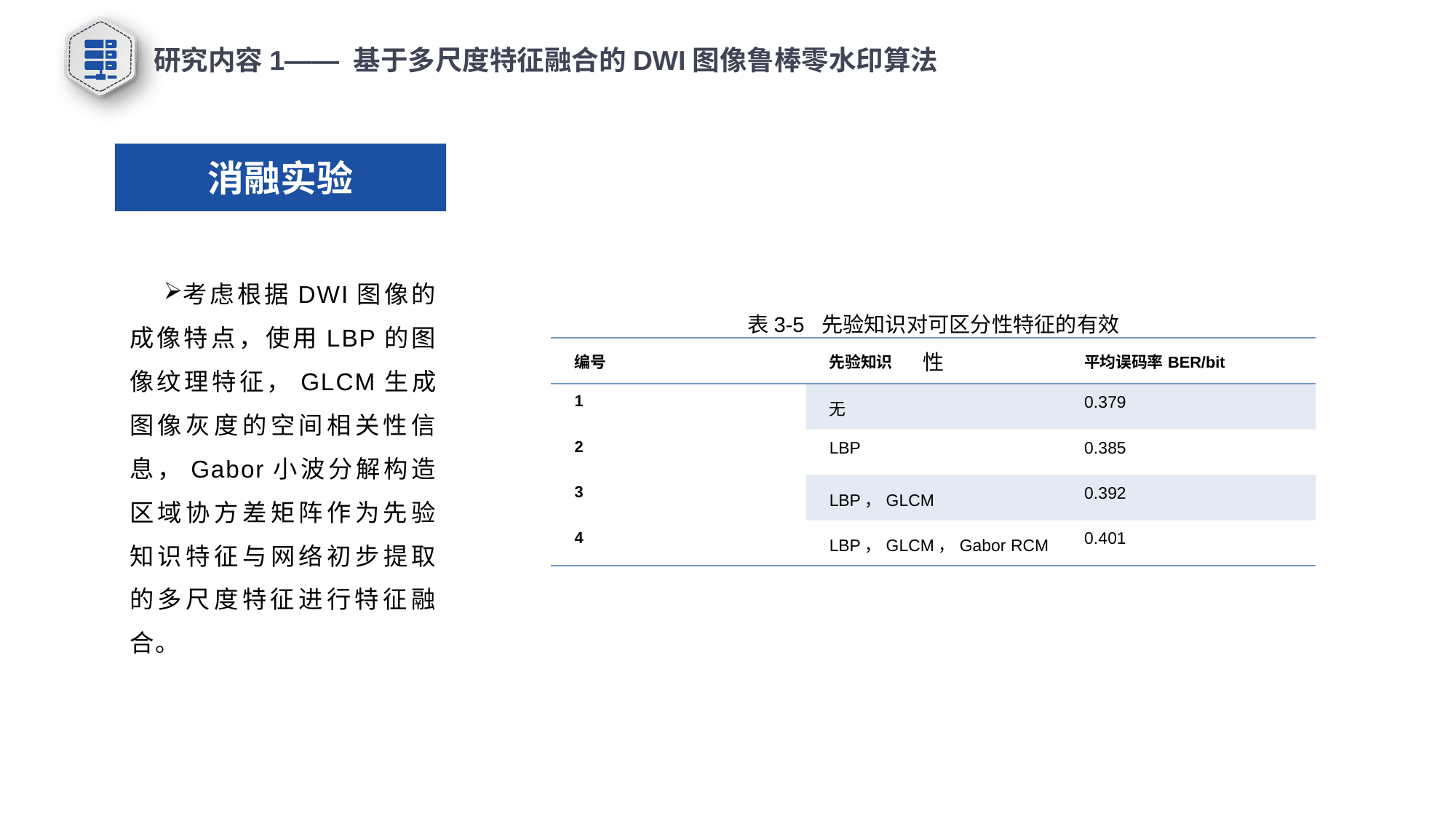

研究内容1—— 基于多尺度特征融合的DWI图像鲁棒零水印算法

消融实验
考虑根据DWI图像的成像特点，使用LBP的图像纹理特征，GLCM生成图像灰度的空间相关性信息，Gabor小波分解构造区域协方差矩阵作为先验知识特征与网络初步提取的多尺度特征进行特征融合。
表3-5  先验知识对可区分性特征的有效性
| 编号 | 先验知识 | 平均误码率BER/bit |
| --- | --- | --- |
| 1 | 无 | 0.379 |
| 2 | LBP | 0.385 |
| 3 | LBP，GLCM | 0.392 |
| 4 | LBP，GLCM，Gabor RCM | 0.401 |